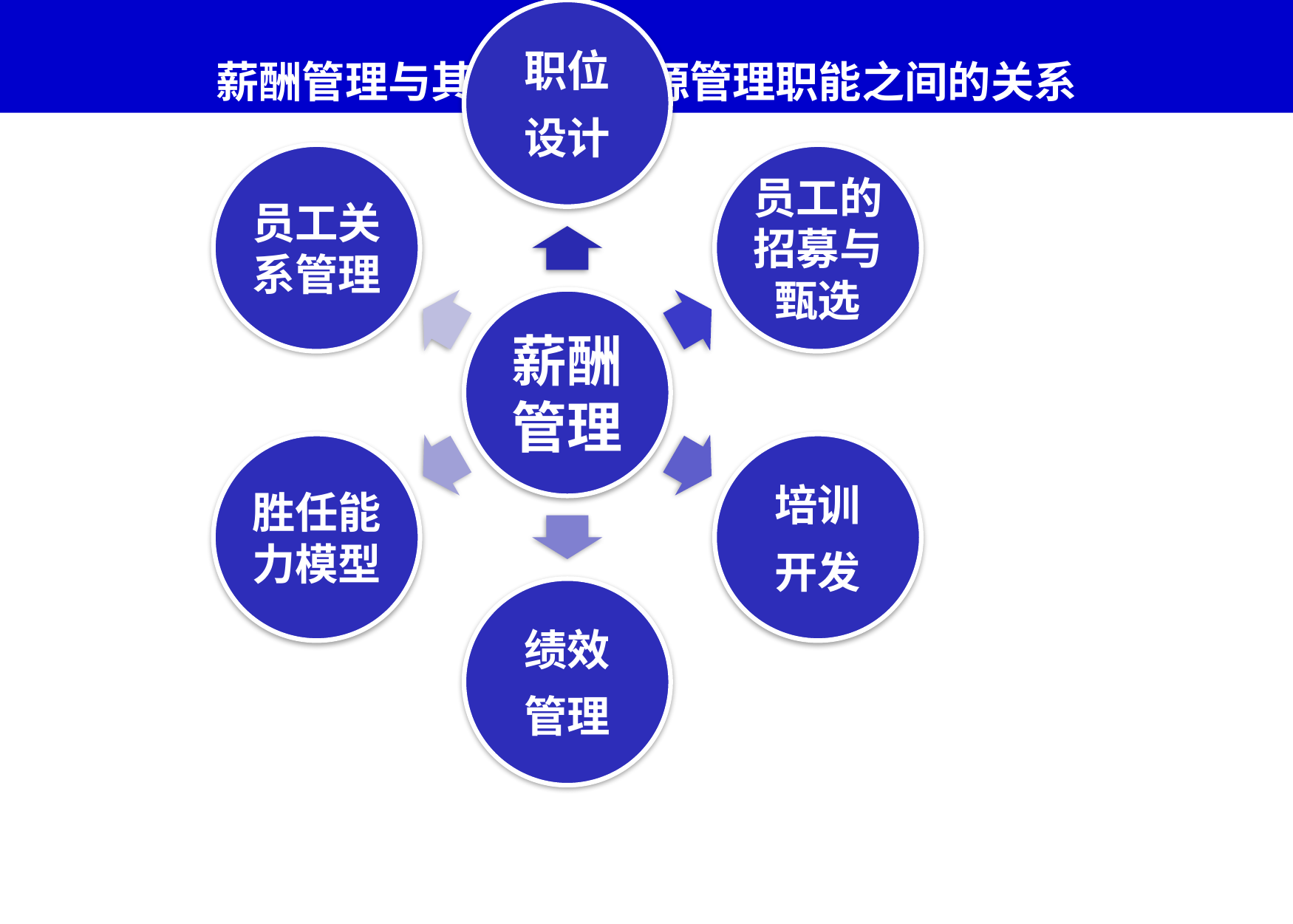

# 薪酬管理与其它人力资源管理职能之间的关系
薪酬管理

职位
设计

员工的招募与甄选

培训
开发

绩效
管理

胜任能力模型

员工关系管理